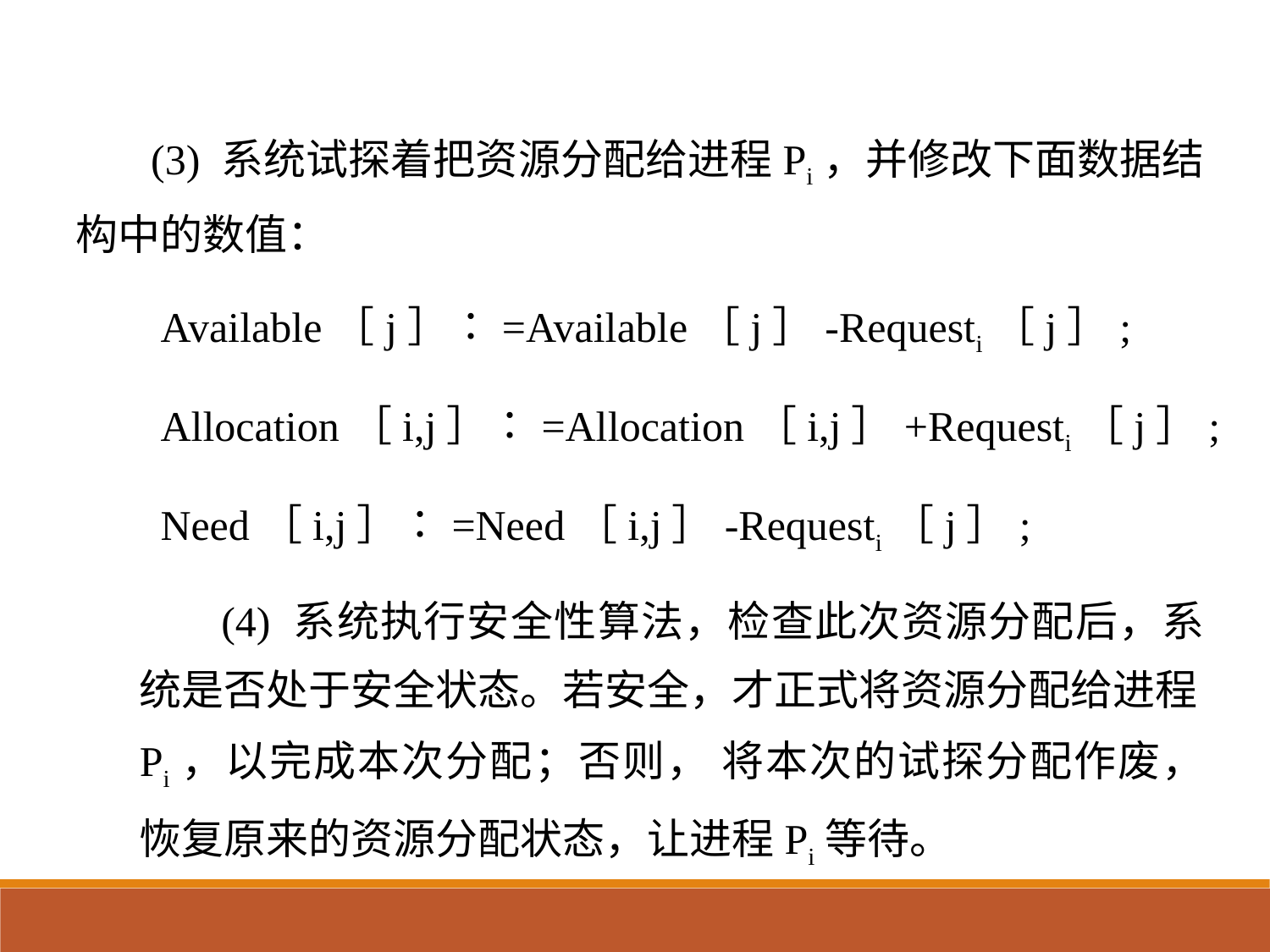

(3) 系统试探着把资源分配给进程Pi，并修改下面数据结构中的数值：
  Available［j］∶=Available［j］-Requesti［j］;
  Allocation［i,j］∶=Allocation［i,j］+Requesti［j］;
  Need［i,j］∶=Need［i,j］-Requesti［j］;
       (4) 系统执行安全性算法，检查此次资源分配后，系统是否处于安全状态。若安全，才正式将资源分配给进程Pi，以完成本次分配；否则， 将本次的试探分配作废，恢复原来的资源分配状态，让进程Pi等待。